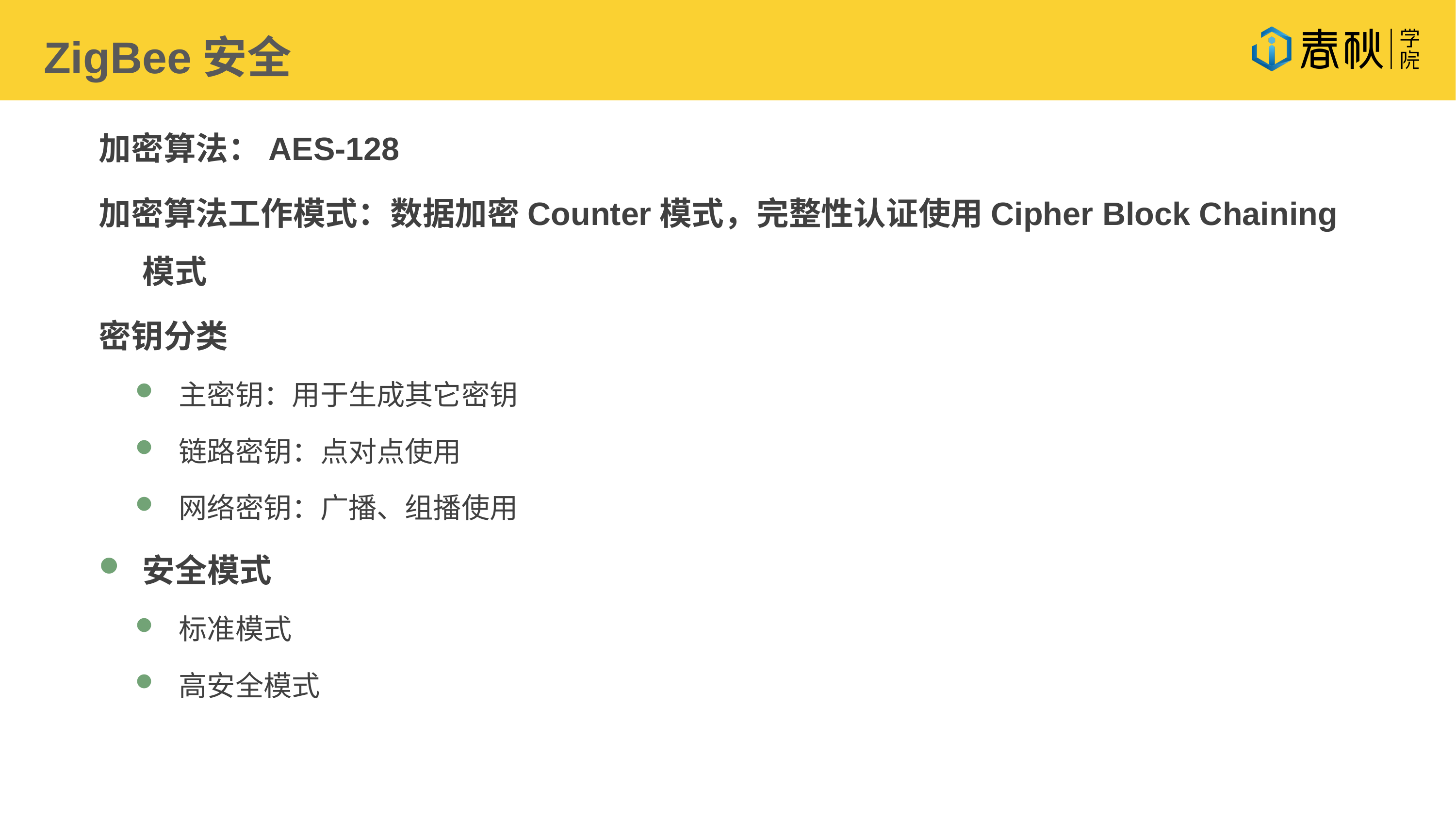

ZigBee安全
加密算法：AES-128
加密算法工作模式：数据加密Counter模式，完整性认证使用Cipher Block Chaining模式
密钥分类
主密钥：用于生成其它密钥
链路密钥：点对点使用
网络密钥：广播、组播使用
安全模式
标准模式
高安全模式